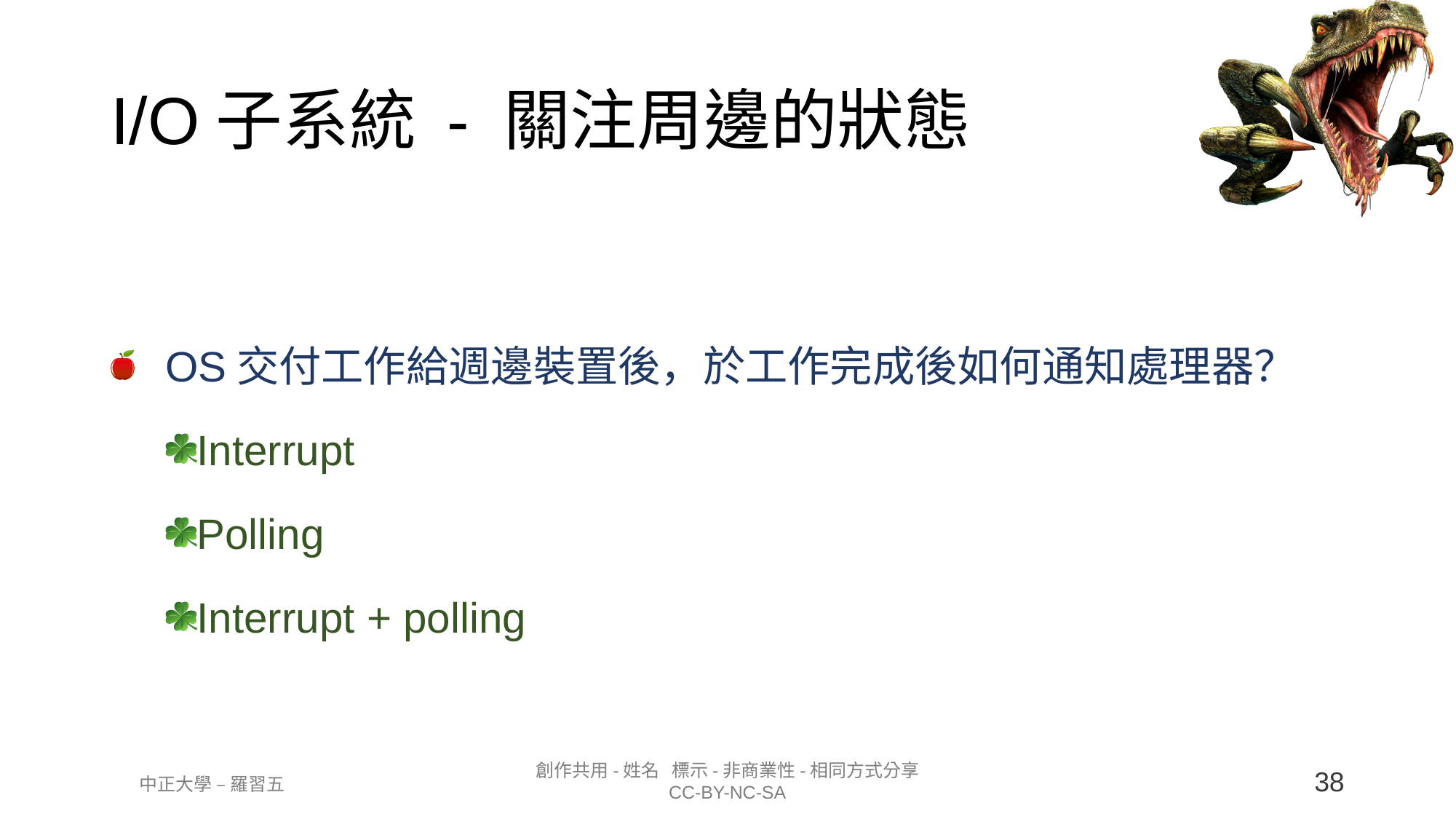

# I/O子系統 - 關注周邊的狀態
OS交付工作給週邊裝置後，於工作完成後如何通知處理器？
Interrupt
Polling
Interrupt + polling